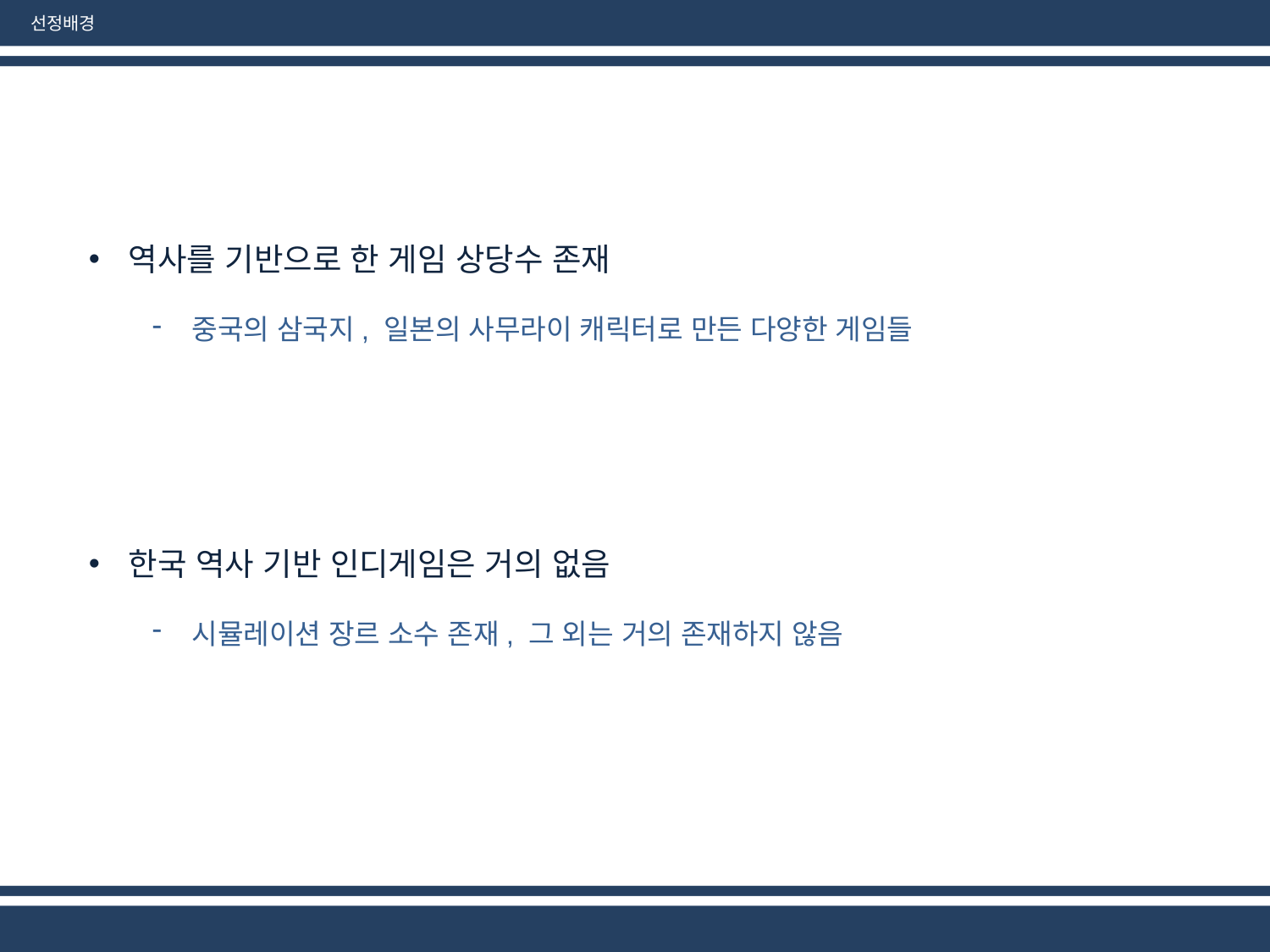

선정배경

역사를 기반으로 한 게임 상당수 존재

중국의 삼국지, 일본의 사무라이 캐릭터로 만든 다양한 게임들

한국 역사 기반 인디게임은 거의 없음

시뮬레이션 장르 소수 존재, 그 외는 거의 존재하지 않음